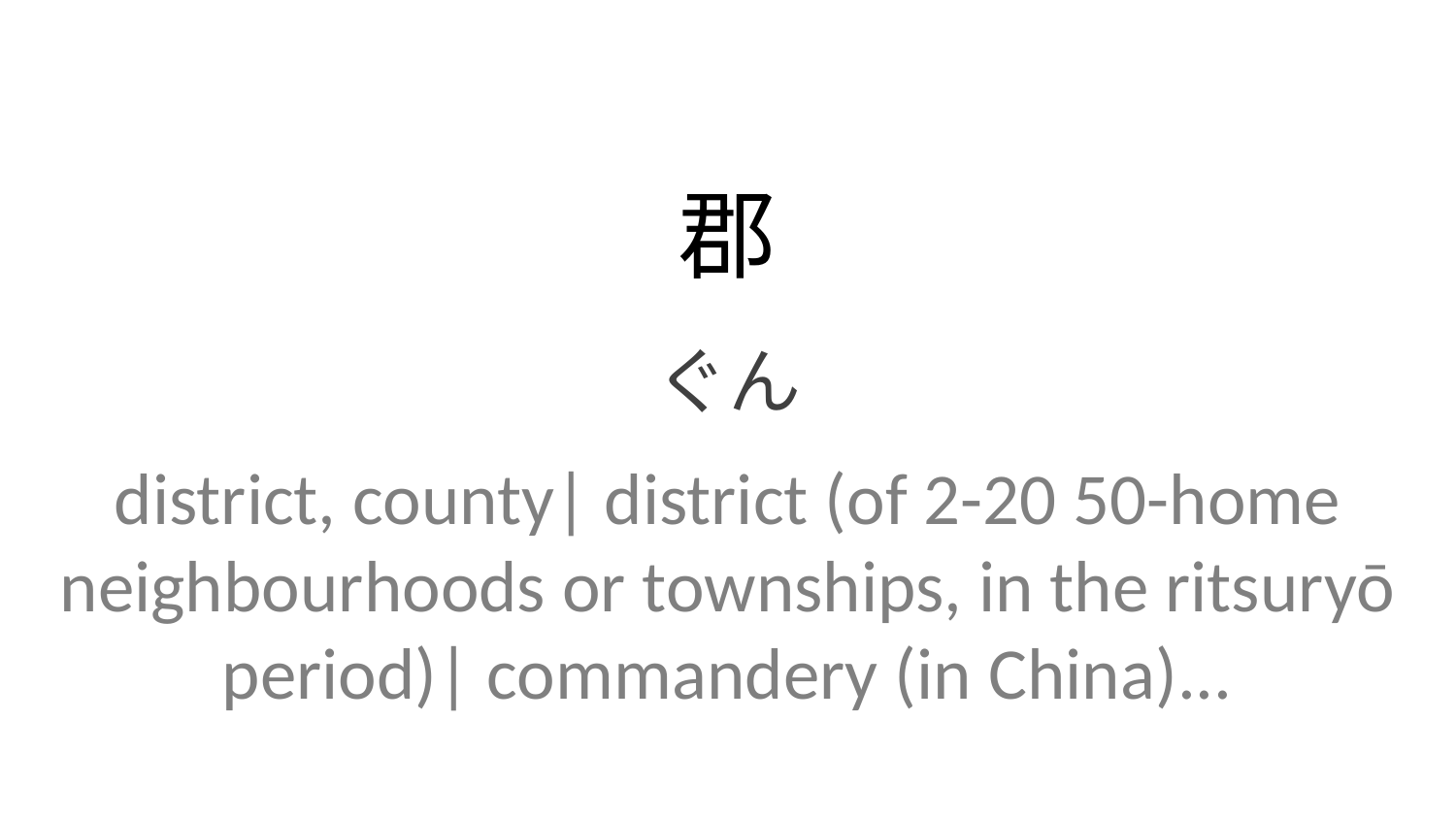

郡

ぐん
district, county| district (of 2-20 50-home neighbourhoods or townships, in the ritsuryō period)| commandery (in China)...